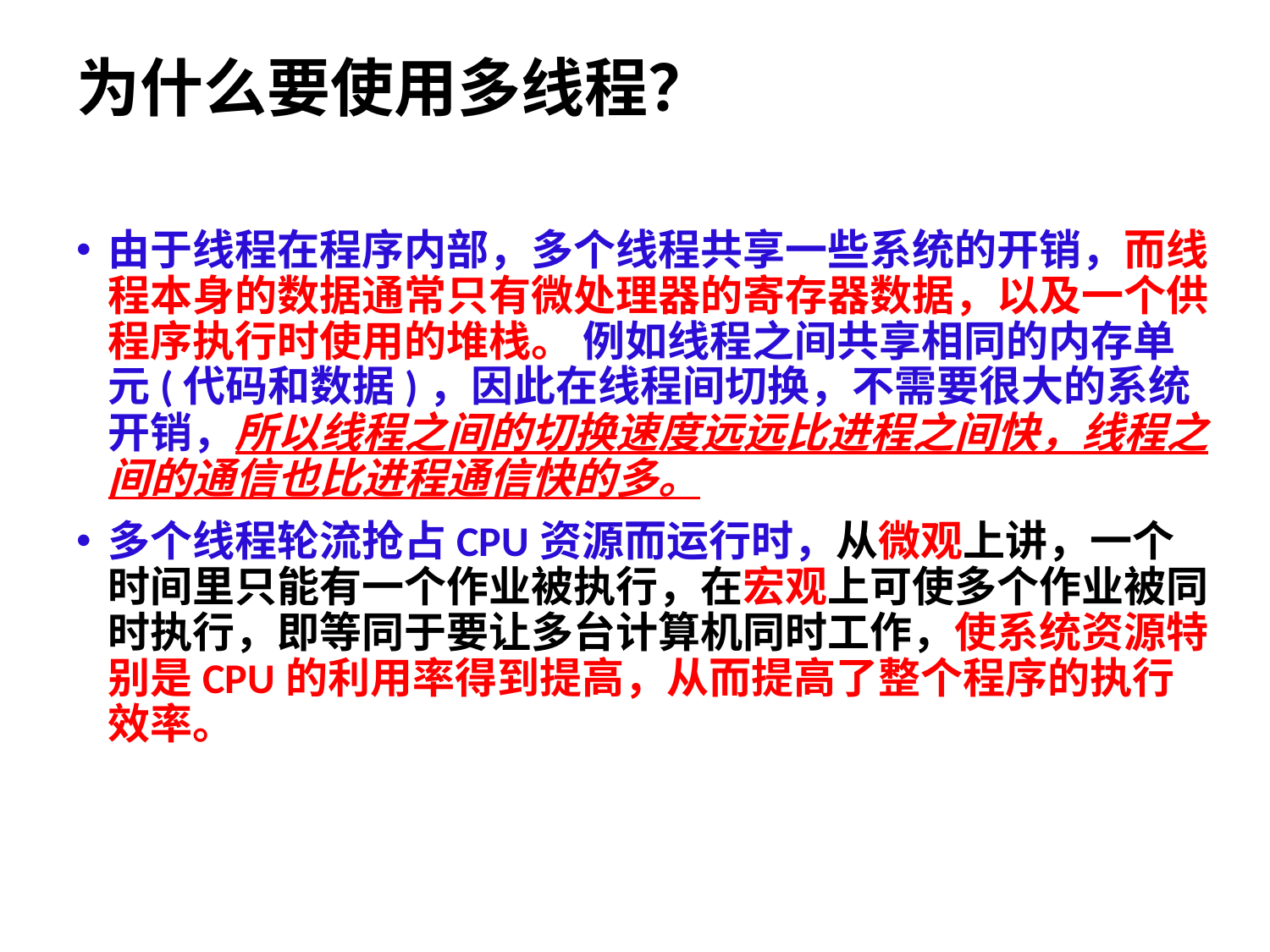

# 为什么要使用多线程？
由于线程在程序内部，多个线程共享一些系统的开销，而线程本身的数据通常只有微处理器的寄存器数据，以及一个供程序执行时使用的堆栈。 例如线程之间共享相同的内存单元(代码和数据)，因此在线程间切换，不需要很大的系统开销，所以线程之间的切换速度远远比进程之间快，线程之间的通信也比进程通信快的多。
多个线程轮流抢占CPU资源而运行时，从微观上讲，一个时间里只能有一个作业被执行，在宏观上可使多个作业被同时执行，即等同于要让多台计算机同时工作，使系统资源特别是CPU的利用率得到提高，从而提高了整个程序的执行效率。